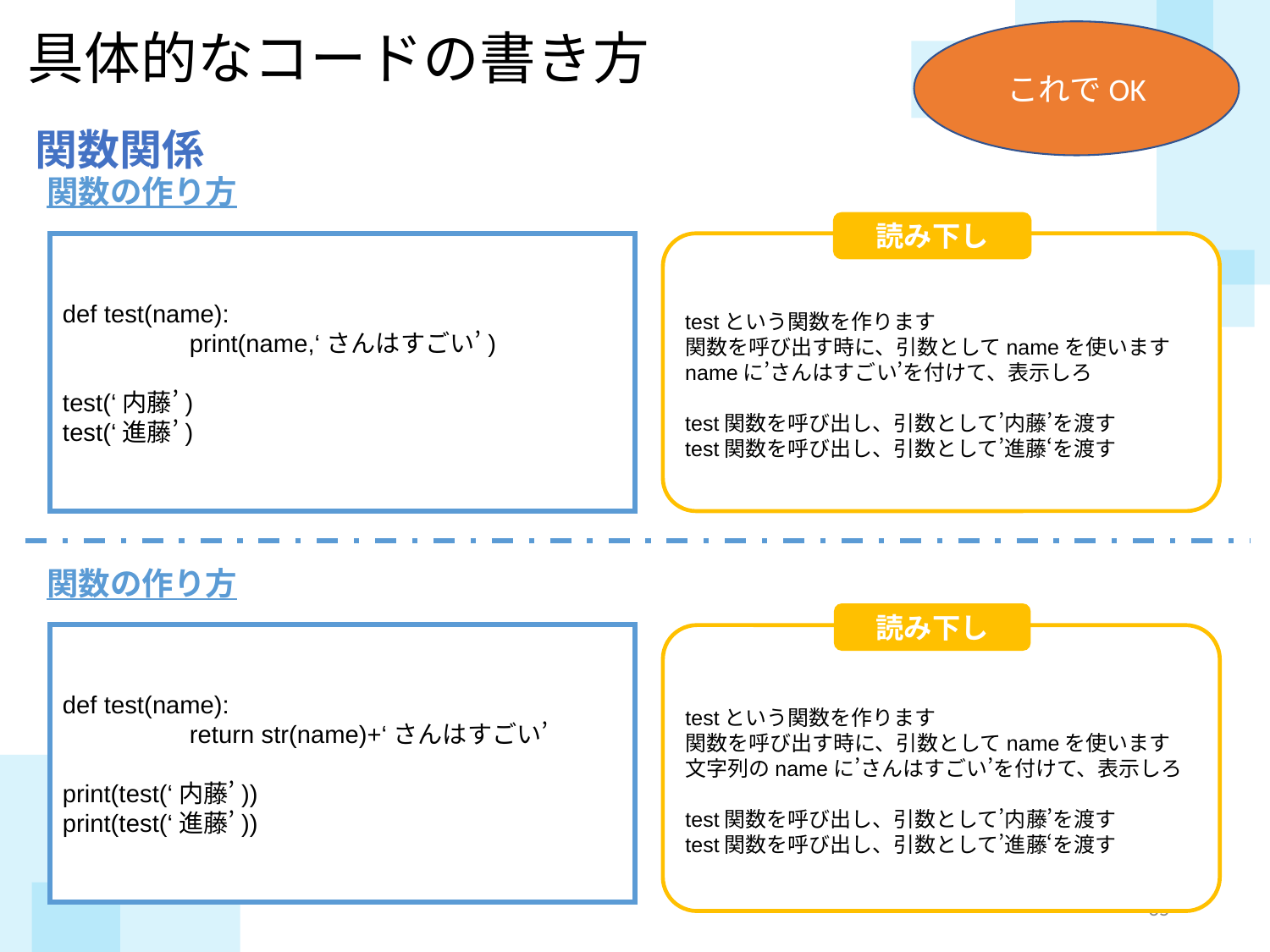

具体的なコードの書き方
これでOK
関数関係
関数の作り方
読み下し

testという関数を作ります
関数を呼び出す時に、引数としてnameを使います
nameに’さんはすごい’を付けて、表示しろ

test関数を呼び出し、引数として’内藤’を渡す
test関数を呼び出し、引数として’進藤‘を渡す
def test(name):
	print(name,‘さんはすごい’)

test(‘内藤’)
test(‘進藤’)
関数の作り方
読み下し

testという関数を作ります
関数を呼び出す時に、引数としてnameを使います
文字列のnameに’さんはすごい’を付けて、表示しろ

test関数を呼び出し、引数として’内藤’を渡す
test関数を呼び出し、引数として’進藤‘を渡す
def test(name):
	return str(name)+‘さんはすごい’

print(test(‘内藤’))
print(test(‘進藤’))
35